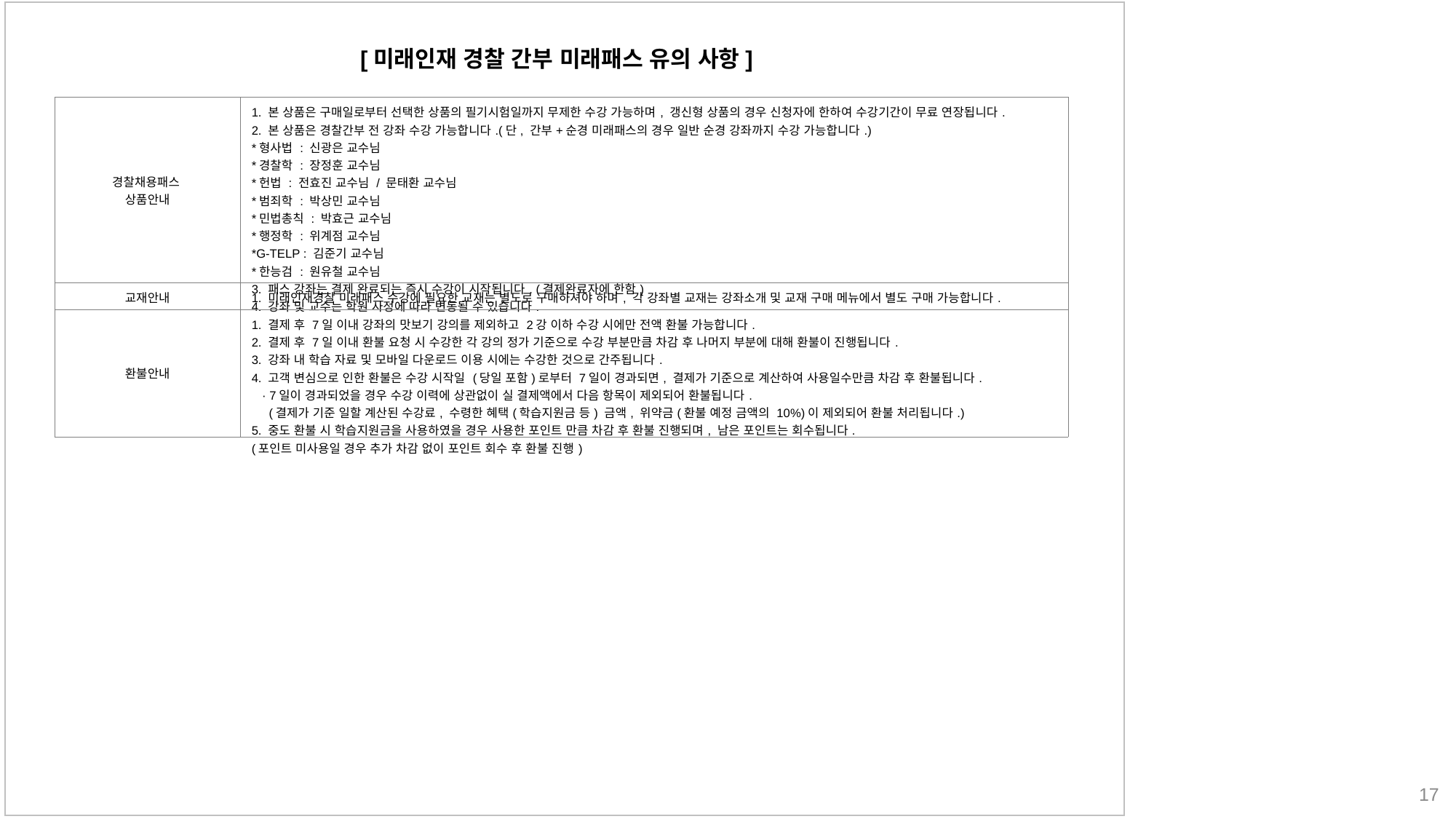

[미래인재 경찰 간부 미래패스 유의 사항]
| 경찰채용패스 상품안내 | 1. 본 상품은 구매일로부터 선택한 상품의 필기시험일까지 무제한 수강 가능하며, 갱신형 상품의 경우 신청자에 한하여 수강기간이 무료 연장됩니다. 2. 본 상품은 경찰간부 전 강좌 수강 가능합니다.(단, 간부+순경 미래패스의 경우 일반 순경 강좌까지 수강 가능합니다.) \*형사법 : 신광은 교수님 \*경찰학 : 장정훈 교수님 \*헌법 : 전효진 교수님 / 문태환 교수님 \*범죄학 : 박상민 교수님 \*민법총칙 : 박효근 교수님 \*행정학 : 위계점 교수님 \*G-TELP : 김준기 교수님 \*한능검 : 원유철 교수님 3. 패스 강좌는 결제 완료되는 즉시 수강이 시작됩니다. (결제완료자에 한함) 4. 강좌 및 교수는 학원 사정에 따라 변동될 수 있습니다. |
| --- | --- |
| 교재안내 | 1. 미래인재경찰 미래패스 수강에 필요한 교재는 별도로 구매하셔야 하며, 각 강좌별 교재는 강좌소개 및 교재 구매 메뉴에서 별도 구매 가능합니다. |
| 환불안내 | 1. 결제 후 7일 이내 강좌의 맛보기 강의를 제외하고 2강 이하 수강 시에만 전액 환불 가능합니다. 2. 결제 후 7일 이내 환불 요청 시 수강한 각 강의 정가 기준으로 수강 부분만큼 차감 후 나머지 부분에 대해 환불이 진행됩니다. 3. 강좌 내 학습 자료 및 모바일 다운로드 이용 시에는 수강한 것으로 간주됩니다. 4. 고객 변심으로 인한 환불은 수강 시작일 (당일 포함)로부터 7일이 경과되면, 결제가 기준으로 계산하여 사용일수만큼 차감 후 환불됩니다. · 7일이 경과되었을 경우 수강 이력에 상관없이 실 결제액에서 다음 항목이 제외되어 환불됩니다. (결제가 기준 일할 계산된 수강료, 수령한 혜택(학습지원금 등) 금액, 위약금(환불 예정 금액의 10%)이 제외되어 환불 처리됩니다.) 5. 중도 환불 시 학습지원금을 사용하였을 경우 사용한 포인트 만큼 차감 후 환불 진행되며, 남은 포인트는 회수됩니다. (포인트 미사용일 경우 추가 차감 없이 포인트 회수 후 환불 진행) |
17